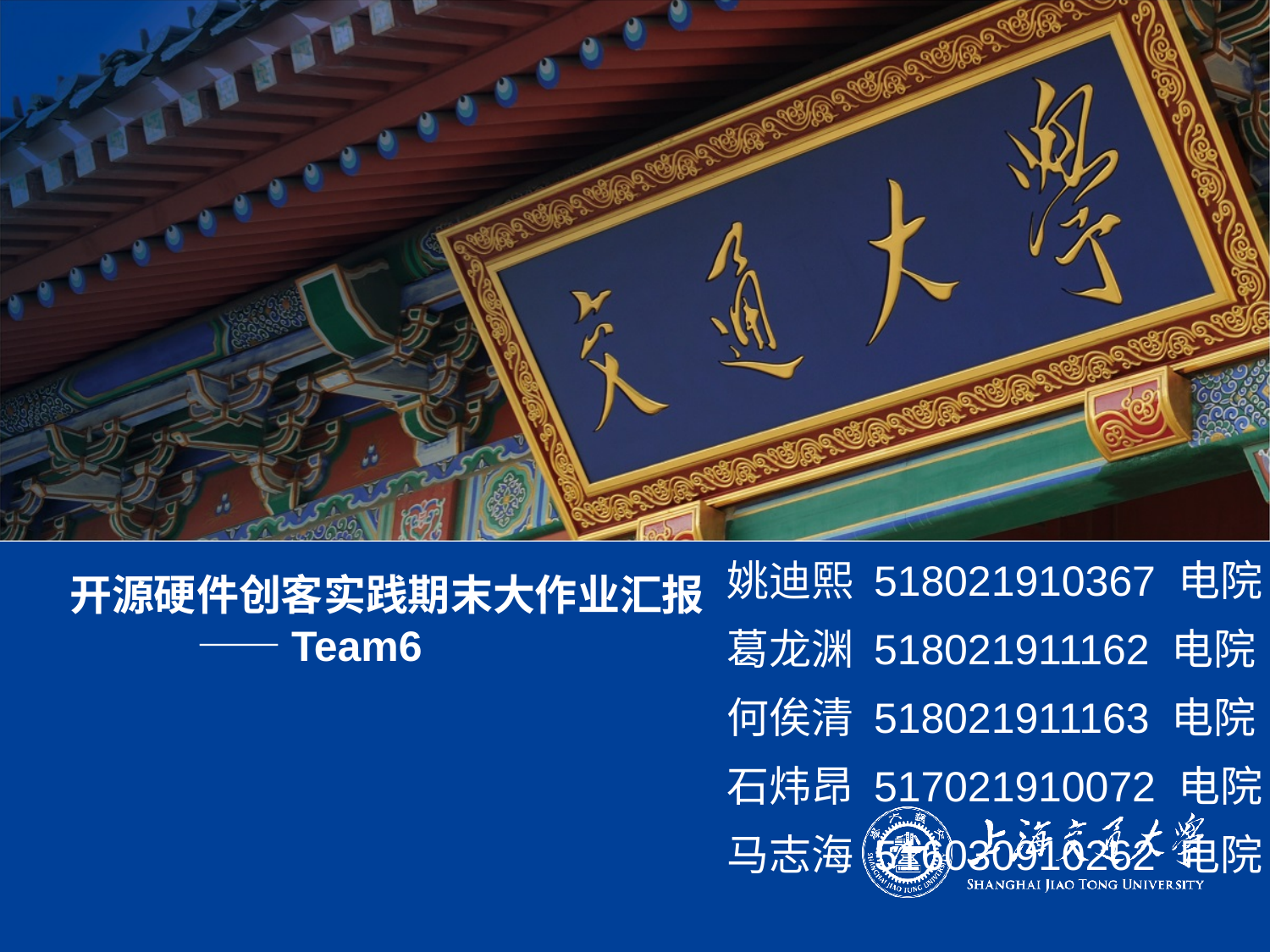

# 开源硬件创客实践期末大作业汇报 ——Team6
姚迪熙 518021910367 电院
葛龙渊 518021911162 电院
何俟清 518021911163 电院
石炜昂 517021910072 电院
马志海 516030910262 电院